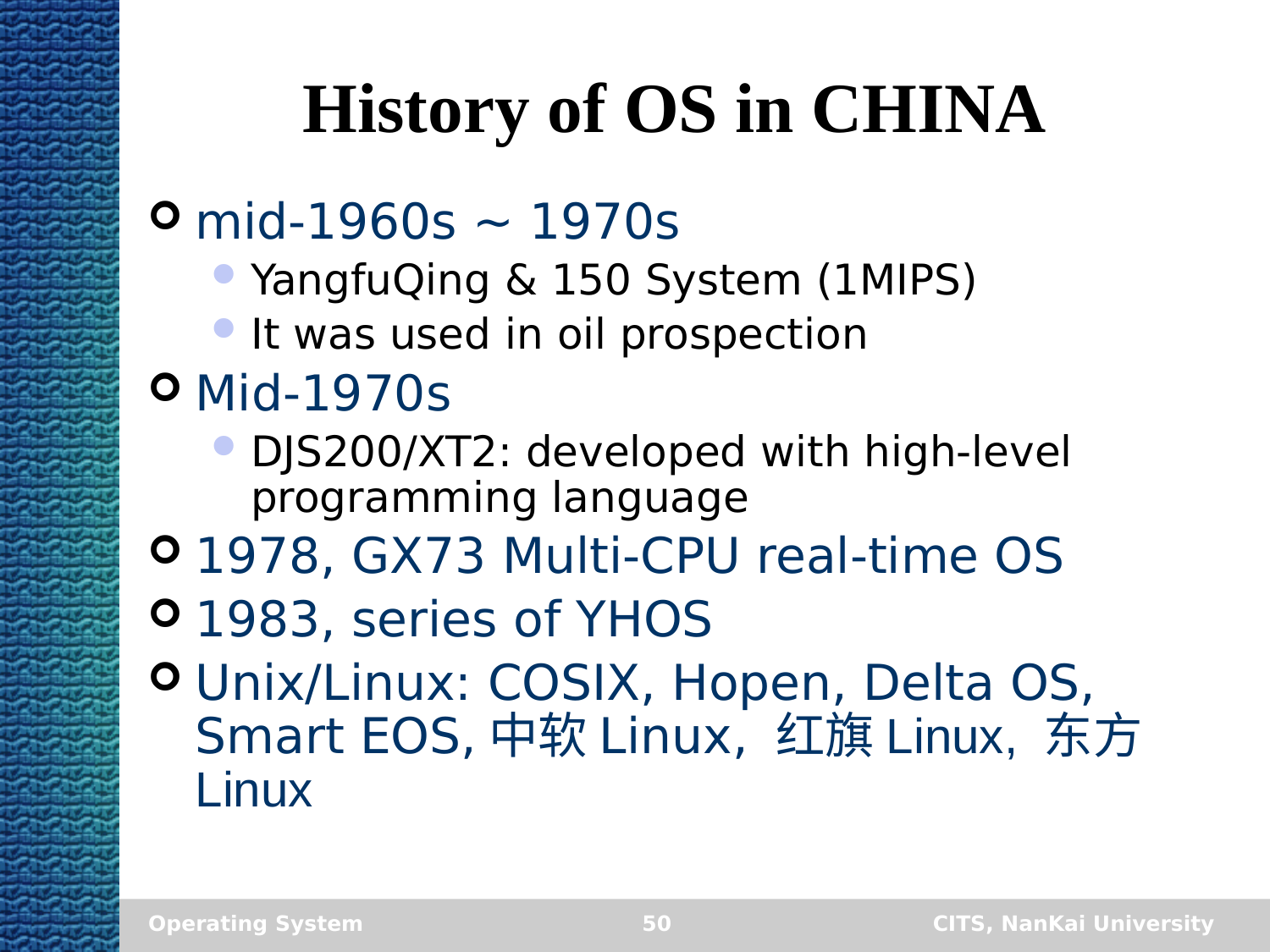

History of OS in CHINA
mid-1960s ~ 1970s
YangfuQing & 150 System (1MIPS)
It was used in oil prospection
Mid-1970s
DJS200/XT2: developed with high-level programming language
1978, GX73 Multi-CPU real-time OS
1983, series of YHOS
Unix/Linux: COSIX, Hopen, Delta OS, Smart EOS,中软Linux, 红旗Linux, 东方Linux
Operating System
50
CITS, NanKai University